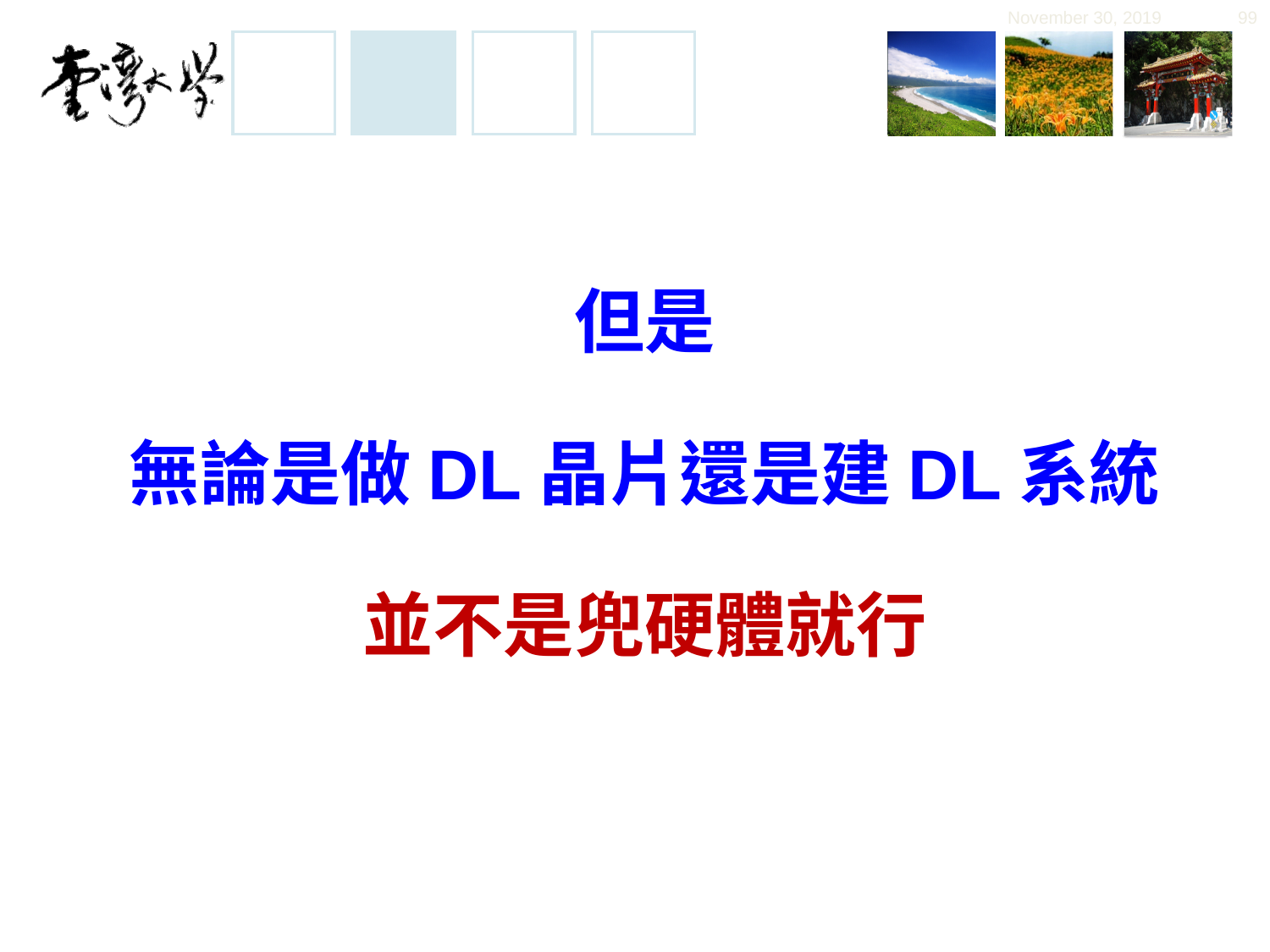

November 30, 2019
99
# 但是 無論是做DL晶片還是建DL系統 並不是兜硬體就行